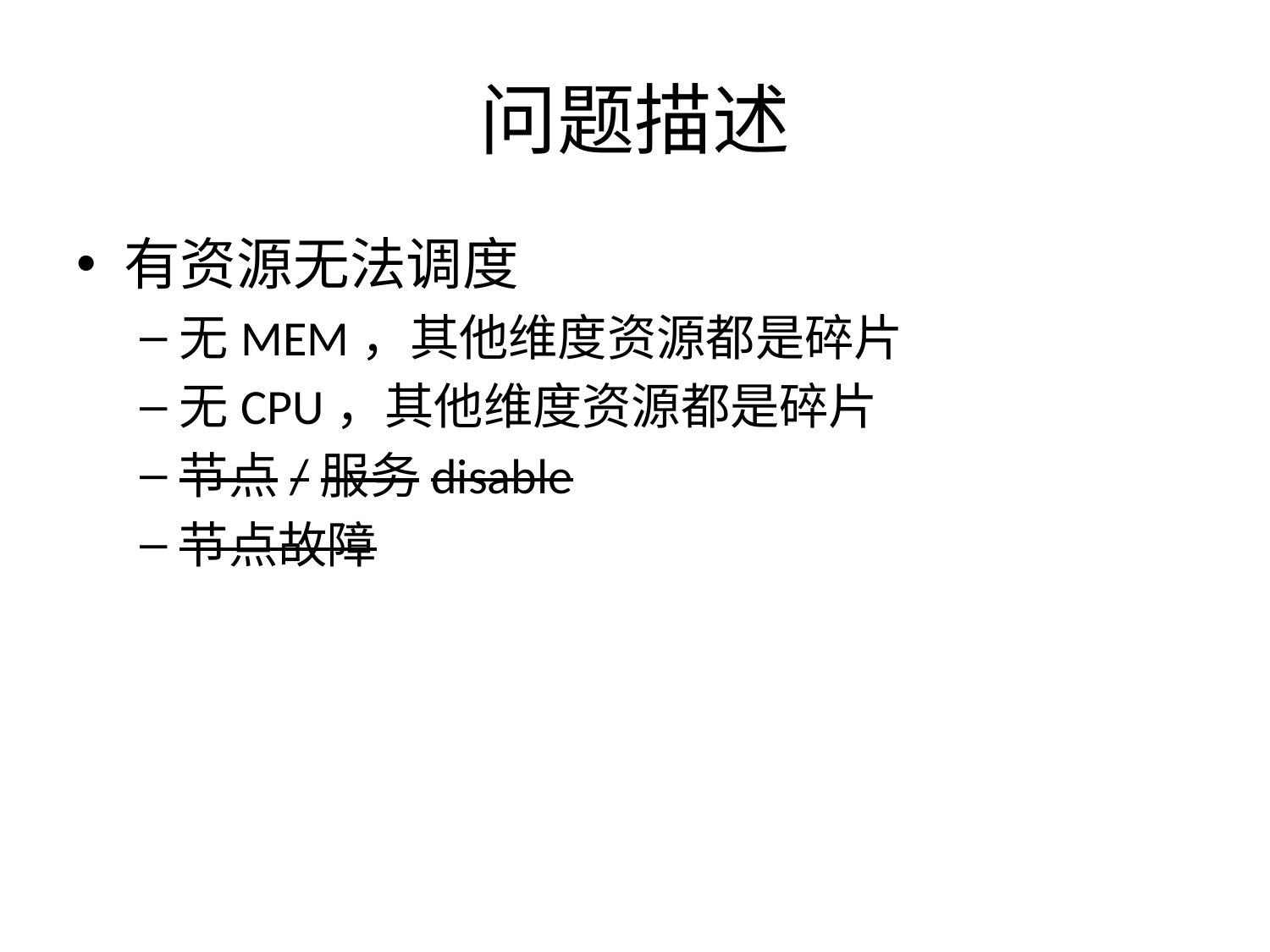

# 问题描述
有资源无法调度
无MEM，其他维度资源都是碎片
无CPU，其他维度资源都是碎片
节点/服务disable
节点故障